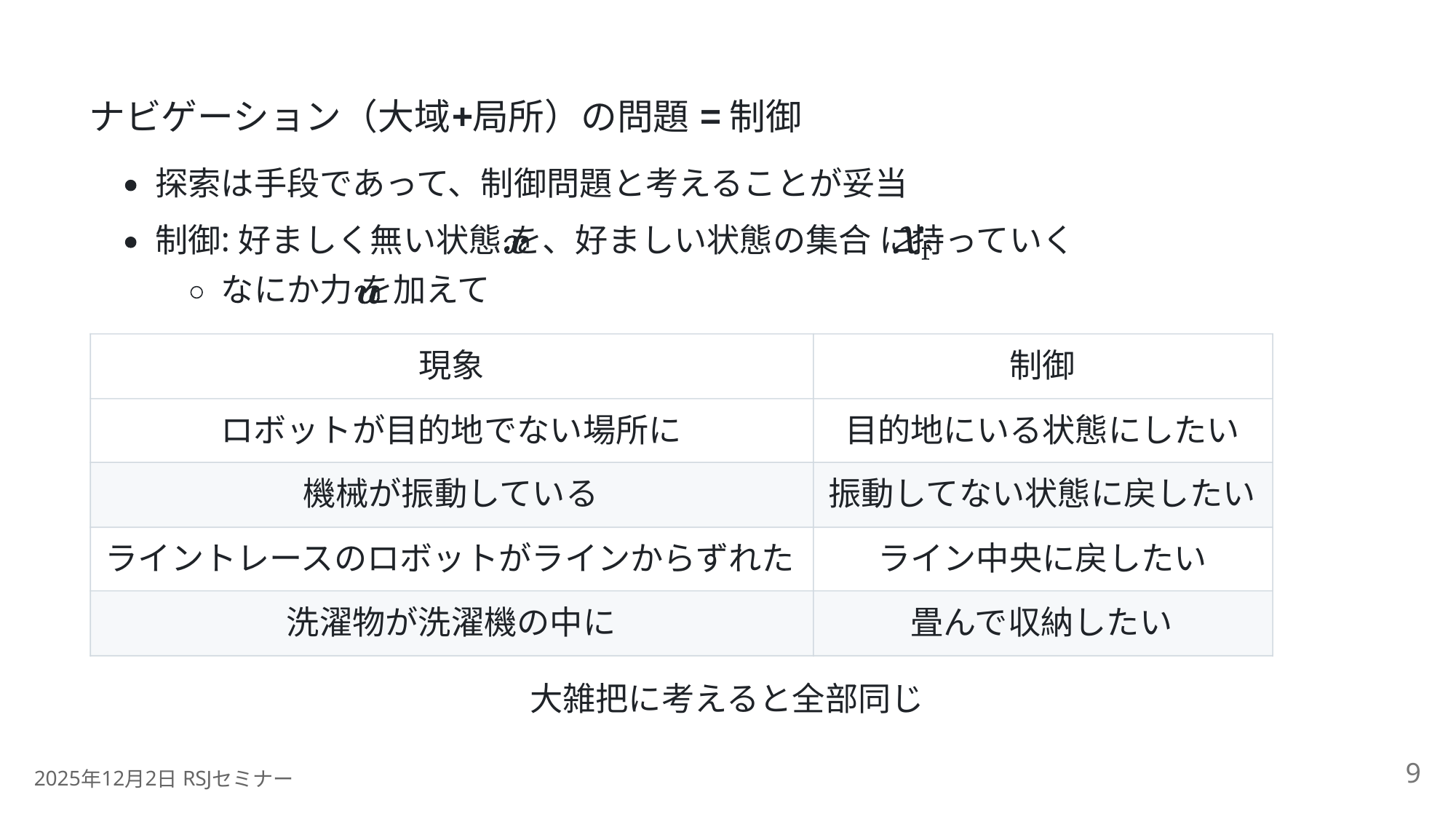

+
 =
ナビゲーション（大域
局所）の問題
制御
探索は手段であって、制御問題と考えることが妥当

:
制御
好ましく無い状態 を、好ましい状態の集合 に持っていく

なにか力 を加えて

現象
制御

ロボットが目的地でない場所に
目的地にいる状態にしたい

機械が振動している
振動してない状態に戻したい

ライントレースのロボットがラインからずれた
ライン中央に戻したい

洗濯物が洗濯機の中に
畳んで収納したい

大雑把に考えると全部同じ
9
2025
12
2
 RSJ
年
月
日
セミナー